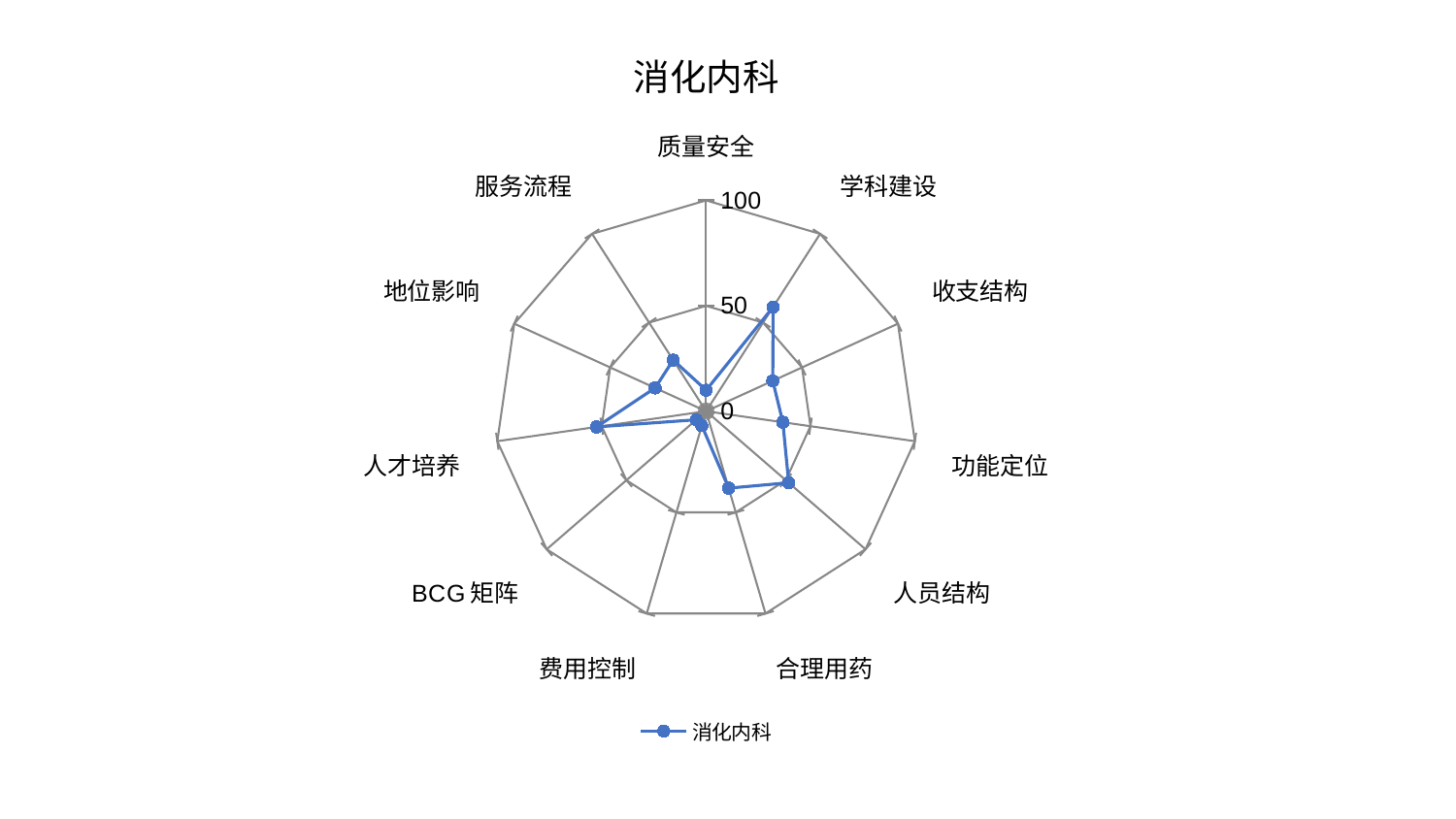

### Chart: 消化内科

| Category | 消化内科 |
|---|---|
| 质量安全 | 9.9585559360626 |
| 学科建设 | 58.7623131727925 |
| 收支结构 | 34.74385043885423 |
| 功能定位 | 36.7675051131 |
| 人员结构 | 51.82323382293774 |
| 合理用药 | 38.00860156813705 |
| 费用控制 | 7.1815405845101 |
| BCG矩阵 | 6.222902487755222 |
| 人才培养 | 52.47629393680788 |
| 地位影响 | 26.587350066100385 |
| 服务流程 | 28.861209670439948 |
150